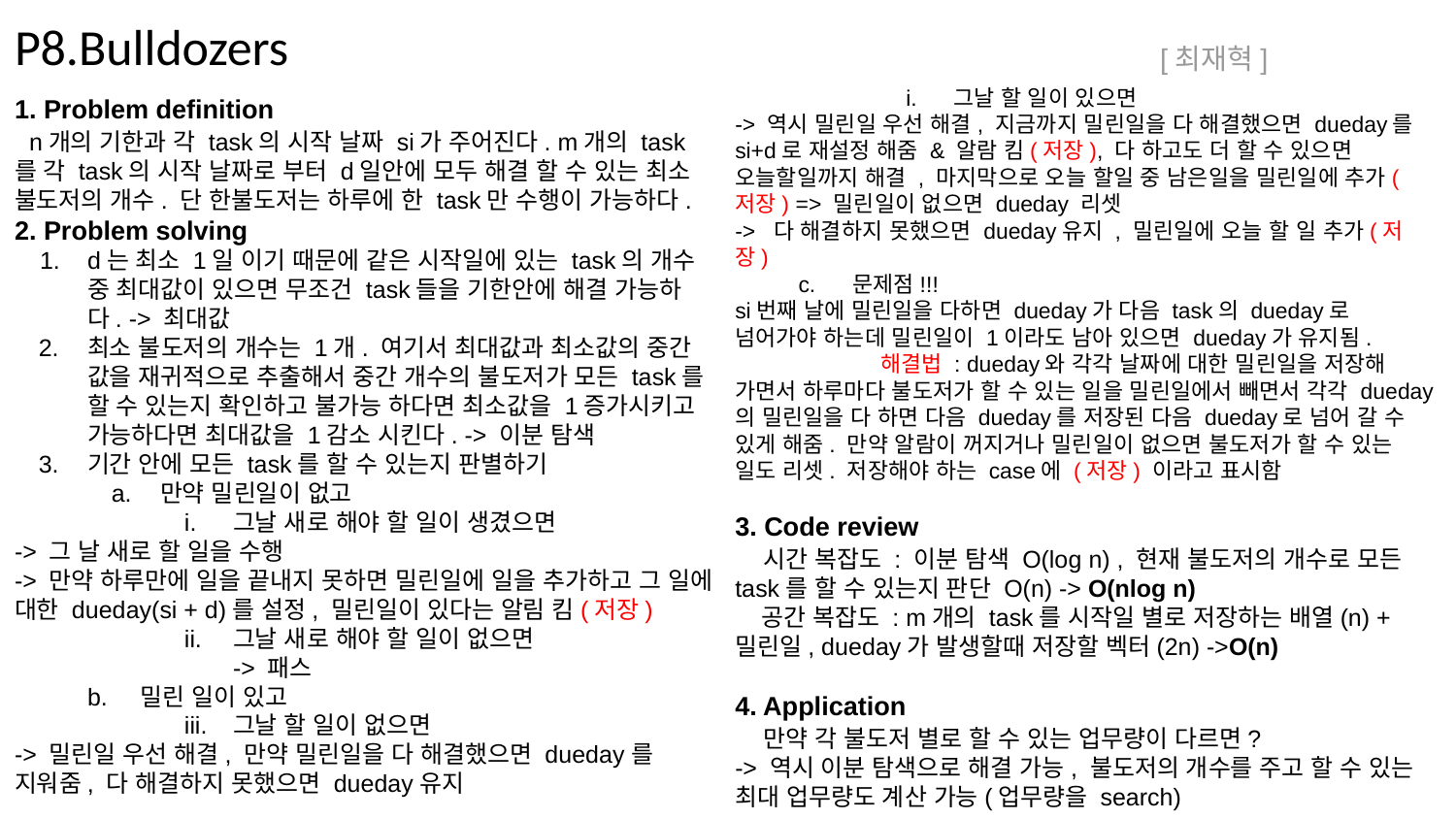

P8.Bulldozers
[최재혁]
그날 할 일이 있으면
-> 역시 밀린일 우선 해결, 지금까지 밀린일을 다 해결했으면 dueday를 si+d로 재설정 해줌 & 알람 킴(저장), 다 하고도 더 할 수 있으면 오늘할일까지 해결 , 마지막으로 오늘 할일 중 남은일을 밀린일에 추가(저장) => 밀린일이 없으면 dueday 리셋
->  다 해결하지 못했으면 dueday유지 , 밀린일에 오늘 할 일 추가(저장)
          c.     문제점!!!
si번째 날에 밀린일을 다하면 dueday가 다음 task의 dueday로 넘어가야 하는데 밀린일이 1이라도 남아 있으면 dueday가 유지됨.
	해결법 : dueday와 각각 날짜에 대한 밀린일을 저장해 가면서 하루마다 불도저가 할 수 있는 일을 밀린일에서 빼면서 각각 dueday의 밀린일을 다 하면 다음 dueday를 저장된 다음 dueday로 넘어 갈 수 있게 해줌. 만약 알람이 꺼지거나 밀린일이 없으면 불도저가 할 수 있는 일도 리셋. 저장해야 하는 case에 (저장) 이라고 표시함

3. Code review
   시간 복잡도 : 이분 탐색 O(log n) , 현재 불도저의 개수로 모든 task를 할 수 있는지 판단 O(n) -> O(nlog n)
   공간 복잡도 : m개의 task를 시작일 별로 저장하는 배열(n) + 밀린일, dueday가 발생할때 저장할 벡터(2n) ->O(n)

4. Application
   만약 각 불도저 별로 할 수 있는 업무량이 다르면?
-> 역시 이분 탐색으로 해결 가능, 불도저의 개수를 주고 할 수 있는 최대 업무량도 계산 가능(업무량을 search)
1. Problem definition
  n개의 기한과 각 task의 시작 날짜 si가 주어진다. m개의 task를 각 task의 시작 날짜로 부터 d일안에 모두 해결 할 수 있는 최소 불도저의 개수. 단 한불도저는 하루에 한 task만 수행이 가능하다.
2. Problem solving
d는 최소 1일 이기 때문에 같은 시작일에 있는 task의 개수 중 최대값이 있으면 무조건 task들을 기한안에 해결 가능하다. -> 최대값
최소 불도저의 개수는 1개. 여기서 최대값과 최소값의 중간 값을 재귀적으로 추출해서 중간 개수의 불도저가 모든 task를 할 수 있는지 확인하고 불가능 하다면 최소값을 1증가시키고 가능하다면 최대값을 1감소 시킨다. -> 이분 탐색
기간 안에 모든 task를 할 수 있는지 판별하기
만약 밀린일이 없고
그날 새로 해야 할 일이 생겼으면
-> 그 날 새로 할 일을 수행
-> 만약 하루만에 일을 끝내지 못하면 밀린일에 일을 추가하고 그 일에 대한 dueday(si + d)를 설정, 밀린일이 있다는 알림 킴(저장)
그날 새로 해야 할 일이 없으면
-> 패스
b.    밀린 일이 있고
그날 할 일이 없으면
-> 밀린일 우선 해결, 만약 밀린일을 다 해결했으면 dueday를 지워줌, 다 해결하지 못했으면 dueday유지